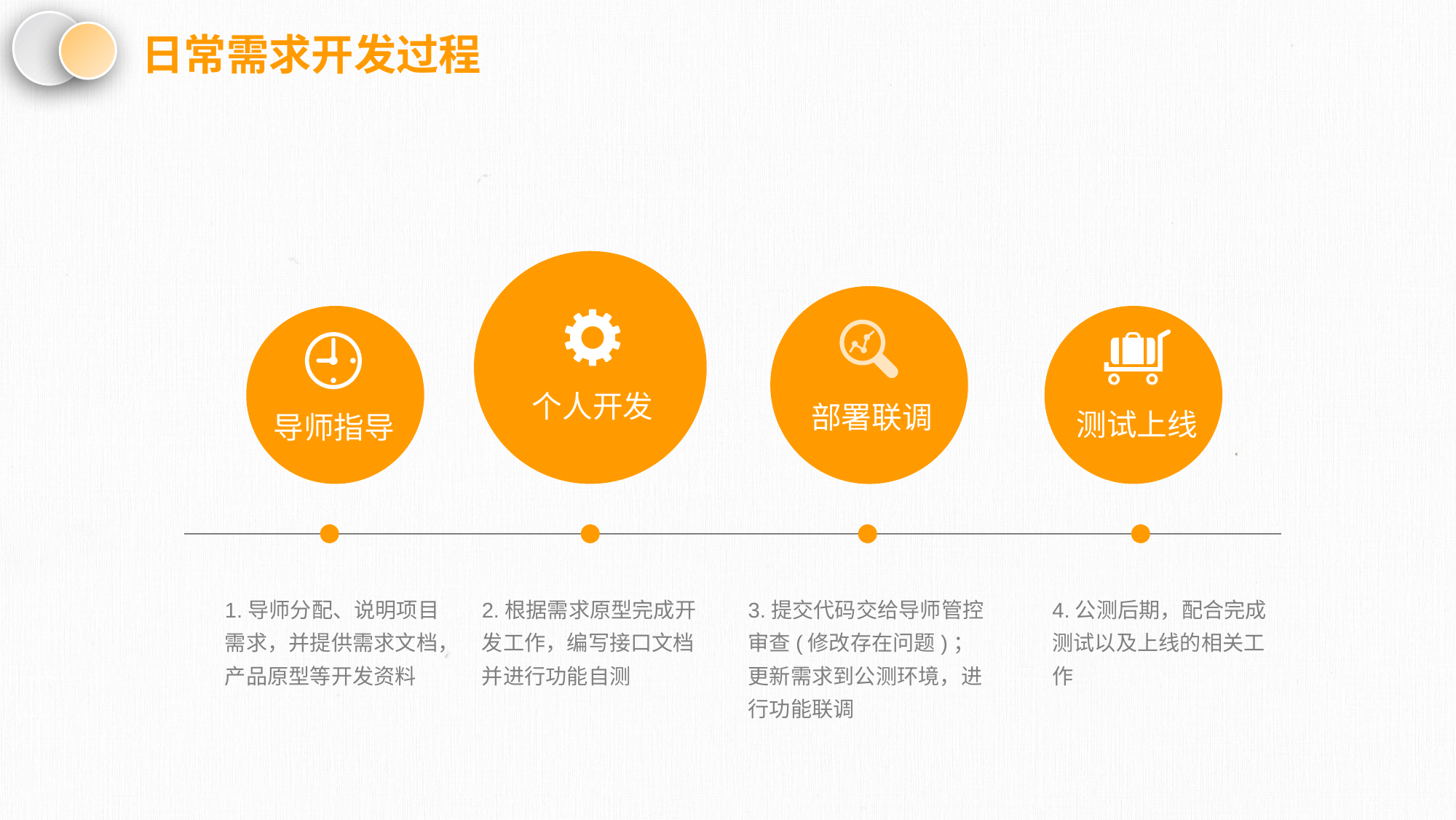

日常需求开发过程

个人开发

部署联调

测试上线

导师指导

2.根据需求原型完成开发工作，编写接口文档并进行功能自测
4.公测后期，配合完成测试以及上线的相关工作
3.提交代码交给导师管控审查(修改存在问题)；更新需求到公测环境，进行功能联调
1.导师分配、说明项目需求，并提供需求文档，产品原型等开发资料